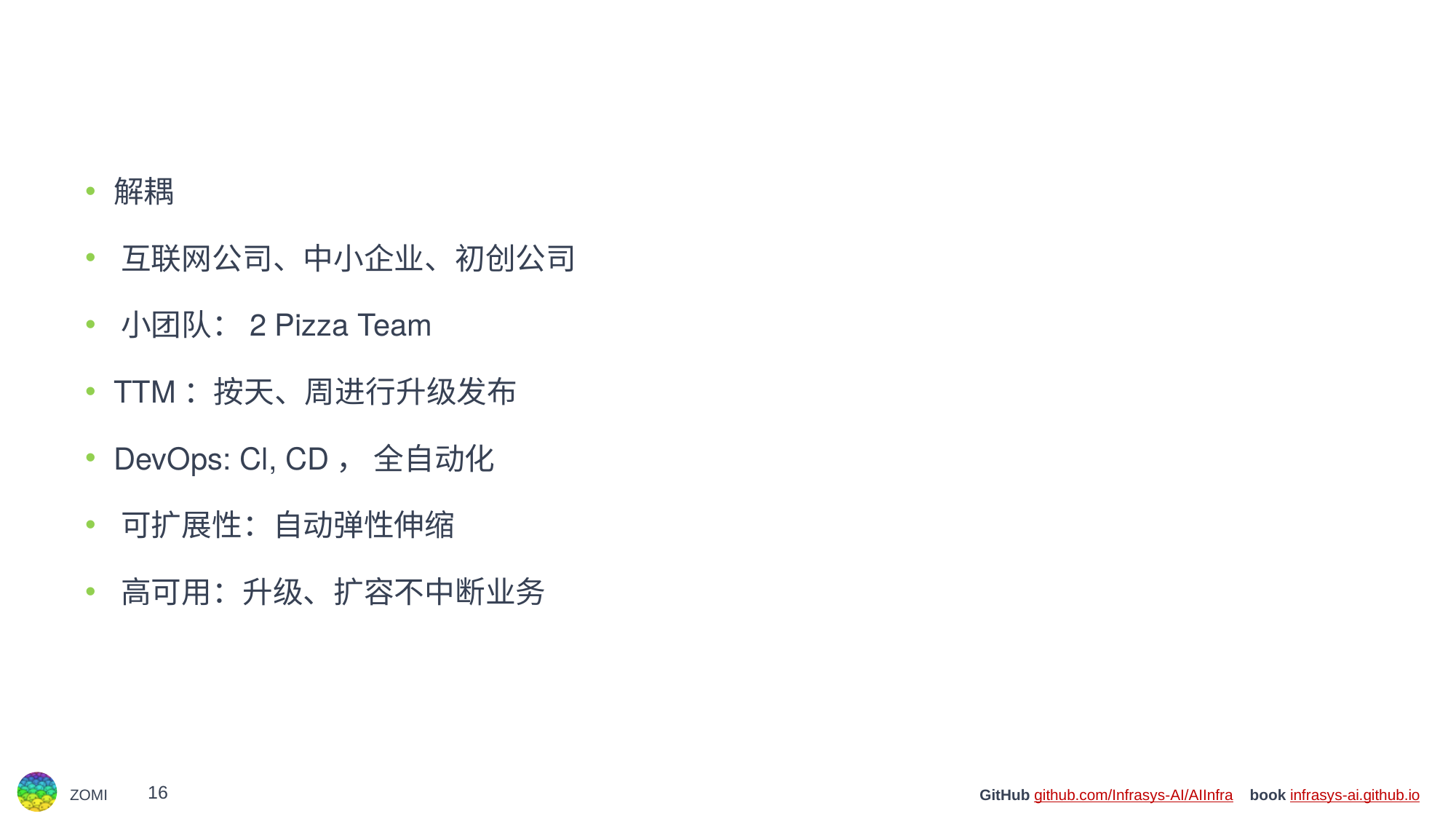

#
解耦
﻿互联网公司、中小企业、初创公司
﻿﻿小团队：2 Pizza Team
﻿﻿TTM：按天、周进行升级发布
﻿DevOps: Cl, CD， 全自动化
﻿﻿可扩展性：自动弹性伸缩
﻿高可用：升级、扩容不中断业务